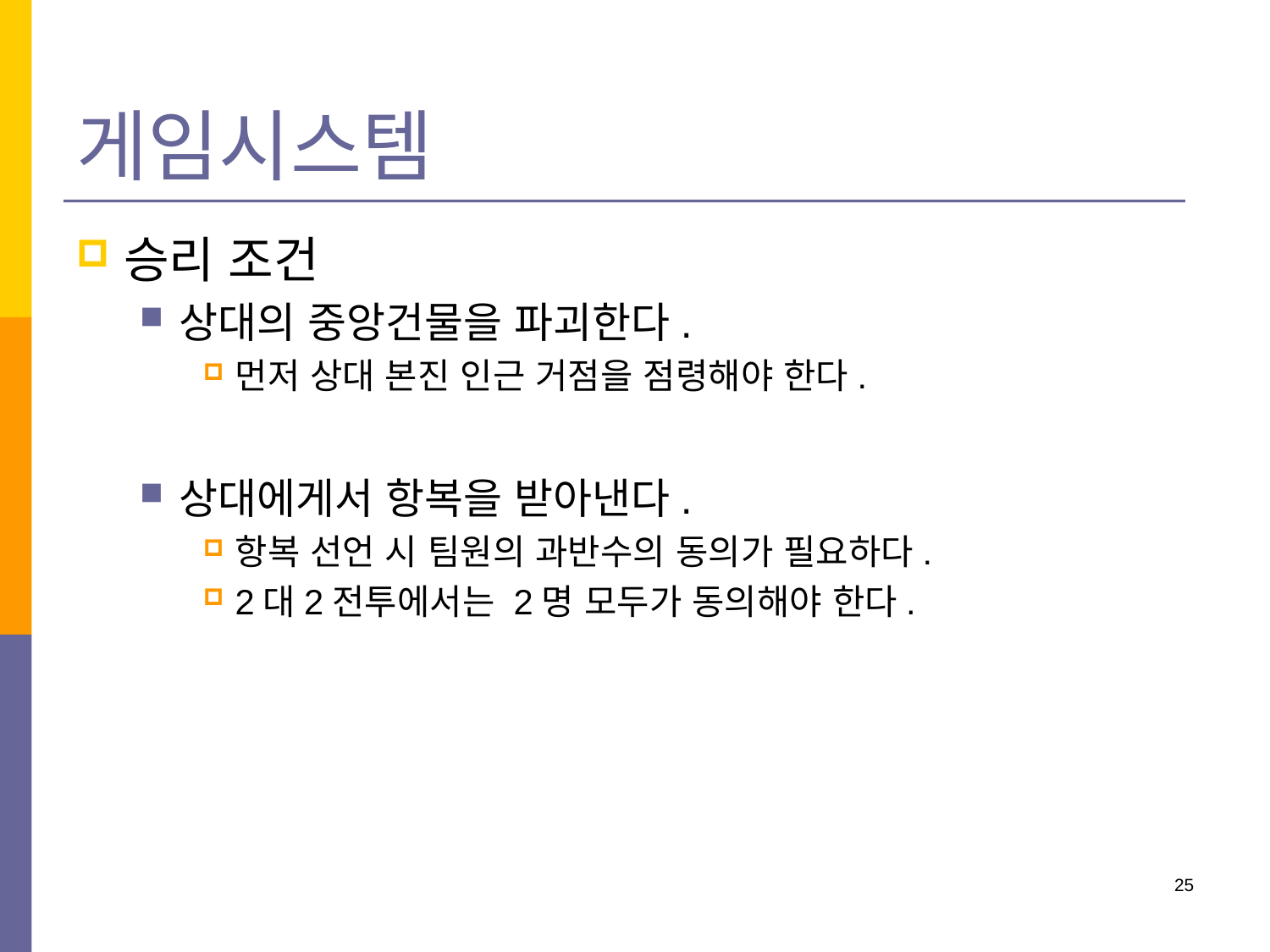

# 게임시스템
승리 조건
상대의 중앙건물을 파괴한다.
먼저 상대 본진 인근 거점을 점령해야 한다.

상대에게서 항복을 받아낸다.
항복 선언 시 팀원의 과반수의 동의가 필요하다.
2대2전투에서는 2명 모두가 동의해야 한다.
25